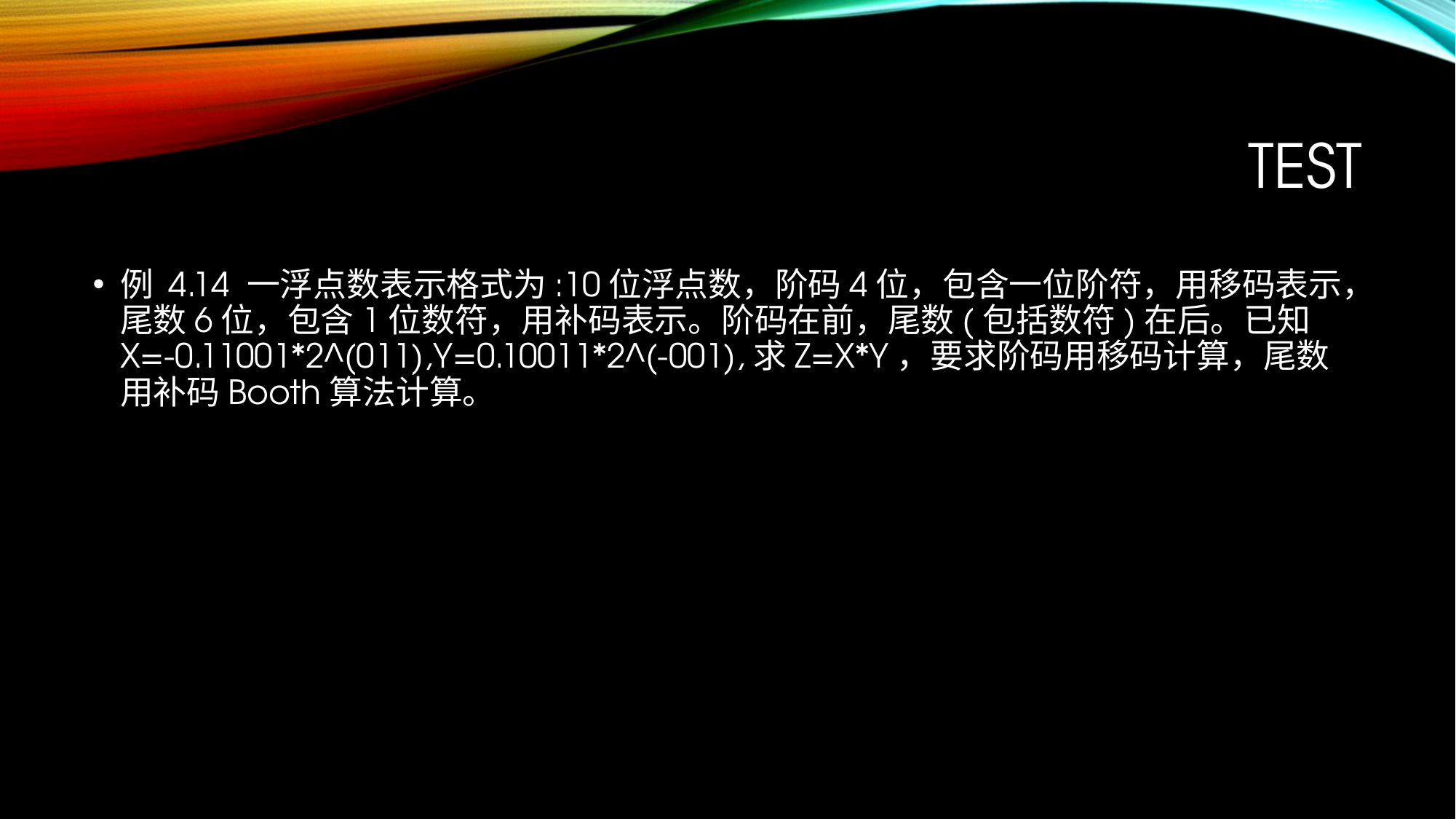

# TEST
例 4.14 一浮点数表示格式为:10位浮点数，阶码4位，包含一位阶符，用移码表示，尾数6位，包含1位数符，用补码表示。阶码在前，尾数(包括数符)在后。已知X=-0.11001*2^(011),Y=0.10011*2^(-001),求Z=X*Y，要求阶码用移码计算，尾数用补码Booth算法计算。